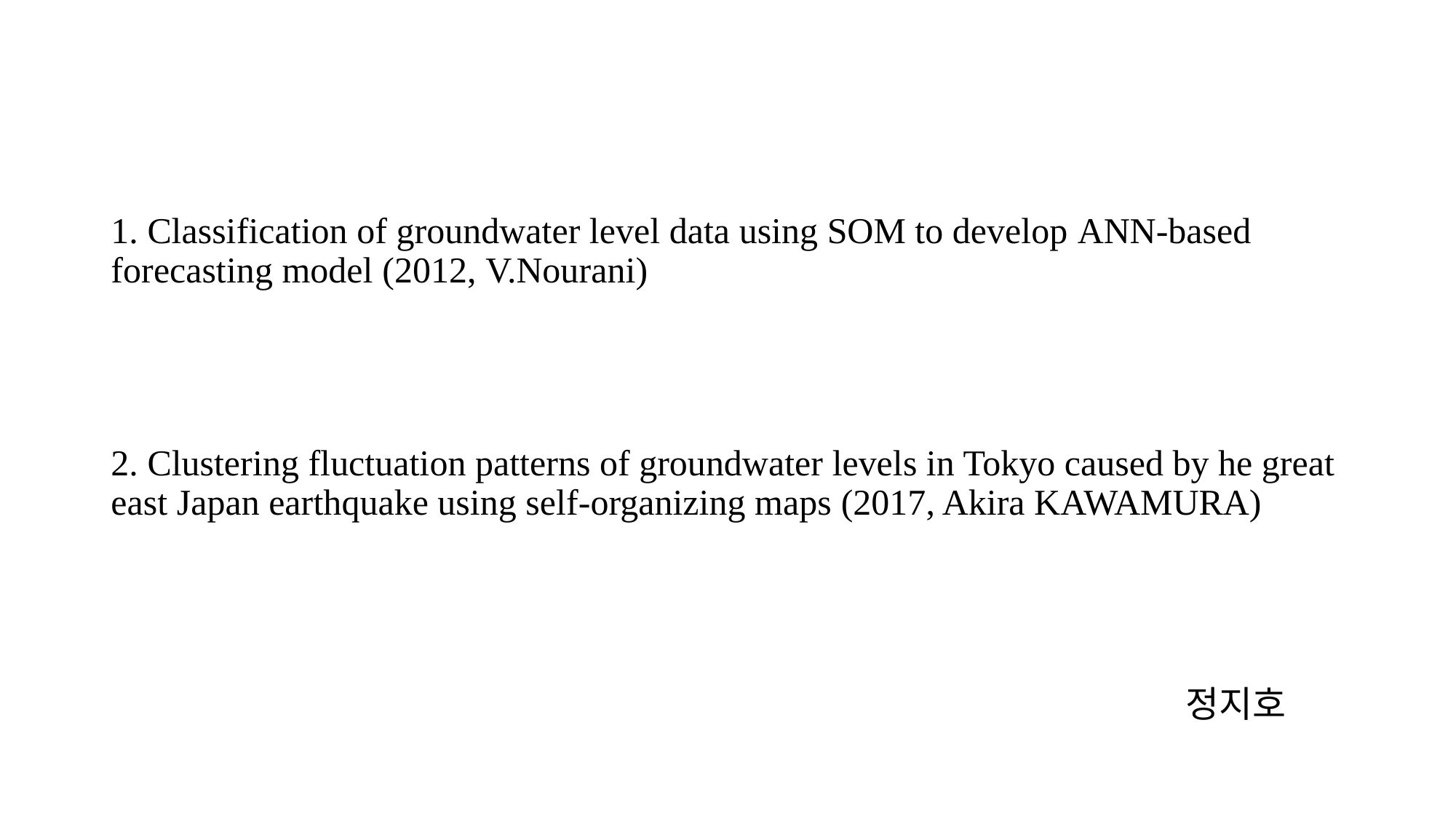

# 1. Classification of groundwater level data using SOM to develop ANN-based forecasting model (2012, V.Nourani)
2. Clustering fluctuation patterns of groundwater levels in Tokyo caused by he great east Japan earthquake using self-organizing maps (2017, Akira KAWAMURA)
정지호